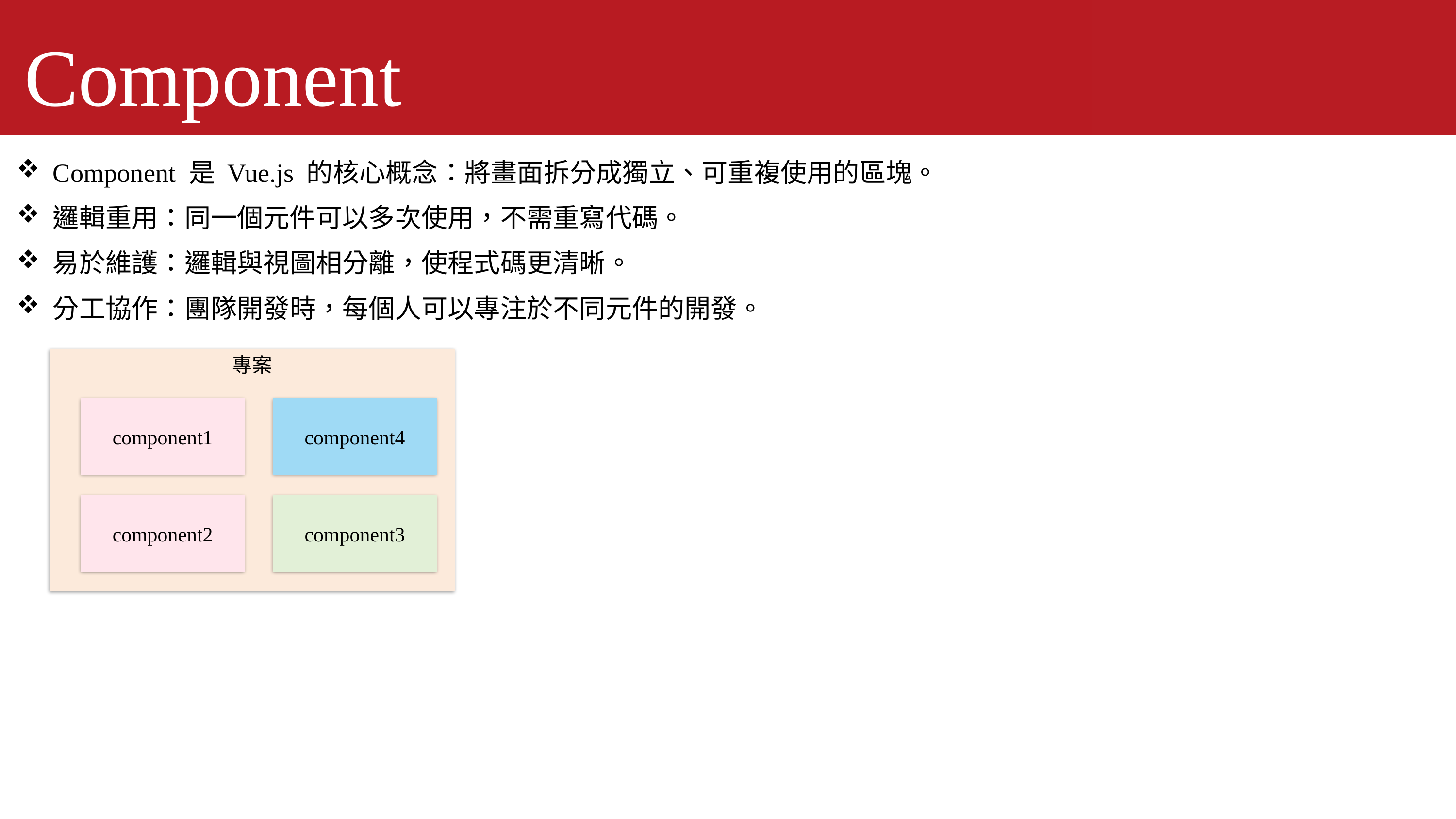

Component
Component 是 Vue.js 的核心概念：將畫面拆分成獨立、可重複使用的區塊。
邏輯重用：同一個元件可以多次使用，不需重寫代碼。
易於維護：邏輯與視圖相分離，使程式碼更清晰。
分工協作：團隊開發時，每個人可以專注於不同元件的開發。
專案
component1
component4
component2
component3